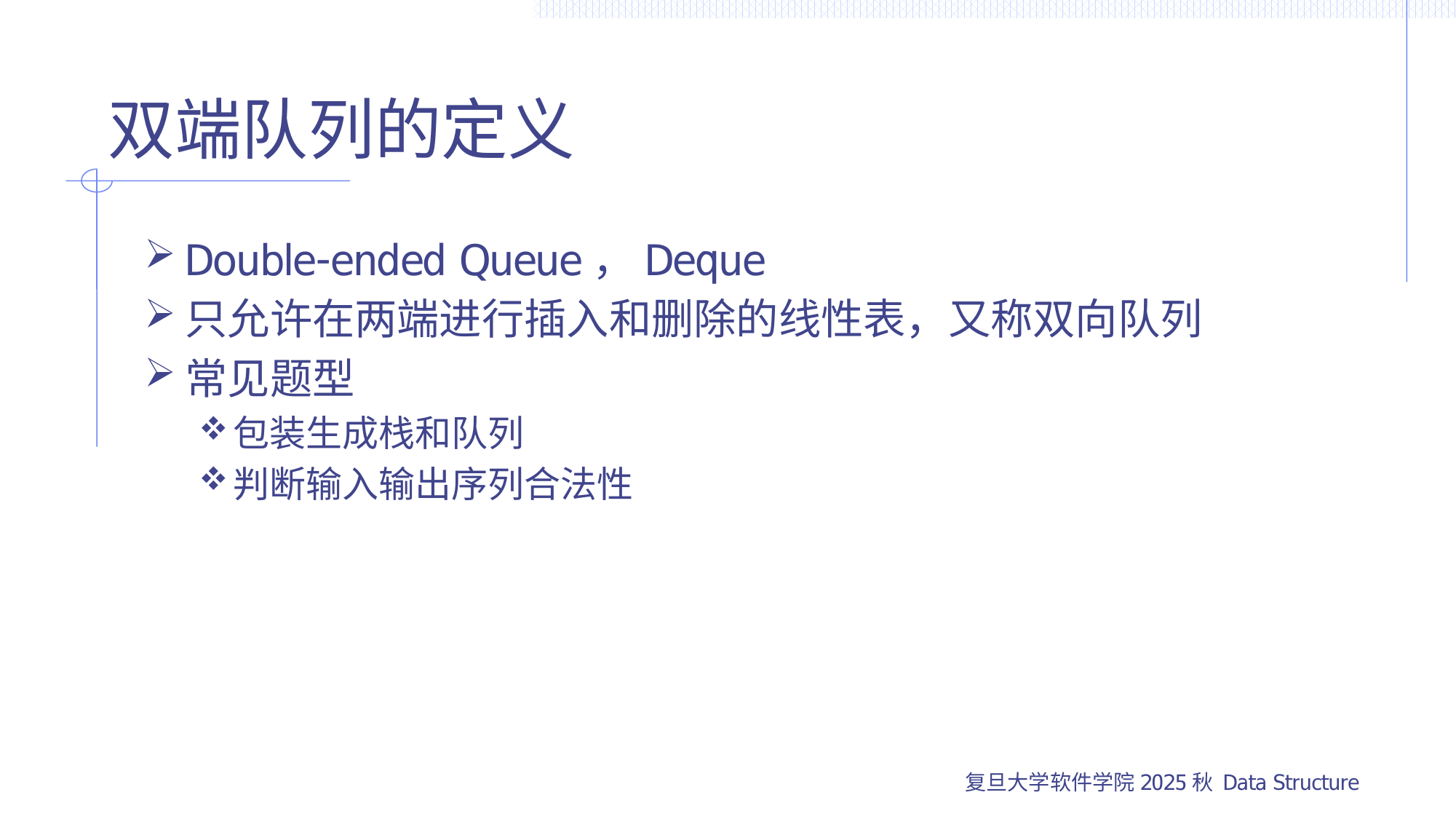

# 双端队列的定义
Double-ended Queue，Deque
只允许在两端进行插入和删除的线性表，又称双向队列
常见题型
包装生成栈和队列
判断输入输出序列合法性